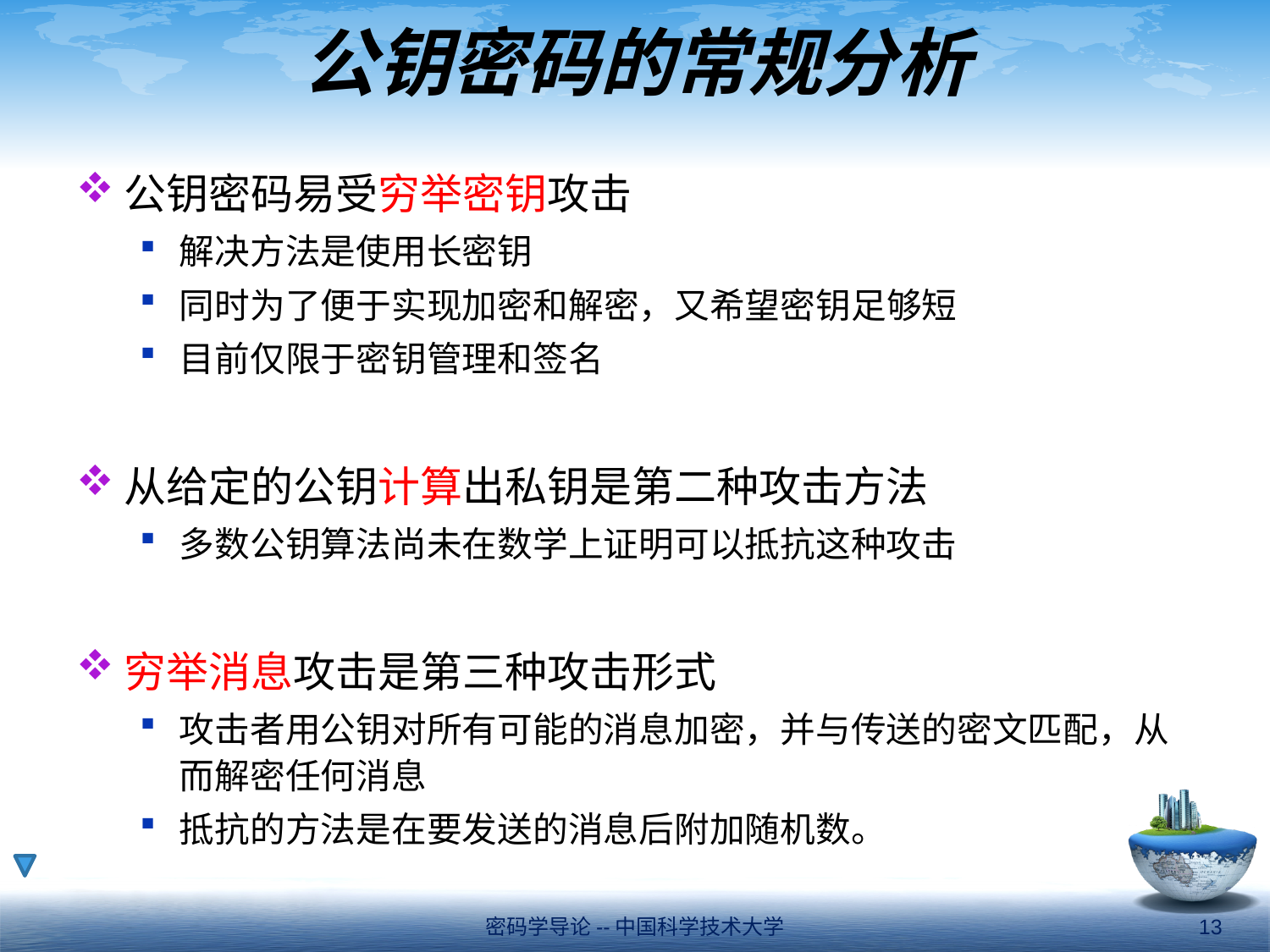

# 公钥密码的常规分析
公钥密码易受穷举密钥攻击
解决方法是使用长密钥
同时为了便于实现加密和解密，又希望密钥足够短
目前仅限于密钥管理和签名

从给定的公钥计算出私钥是第二种攻击方法
多数公钥算法尚未在数学上证明可以抵抗这种攻击

穷举消息攻击是第三种攻击形式
攻击者用公钥对所有可能的消息加密，并与传送的密文匹配，从而解密任何消息
抵抗的方法是在要发送的消息后附加随机数。

密码学导论--中国科学技术大学
13